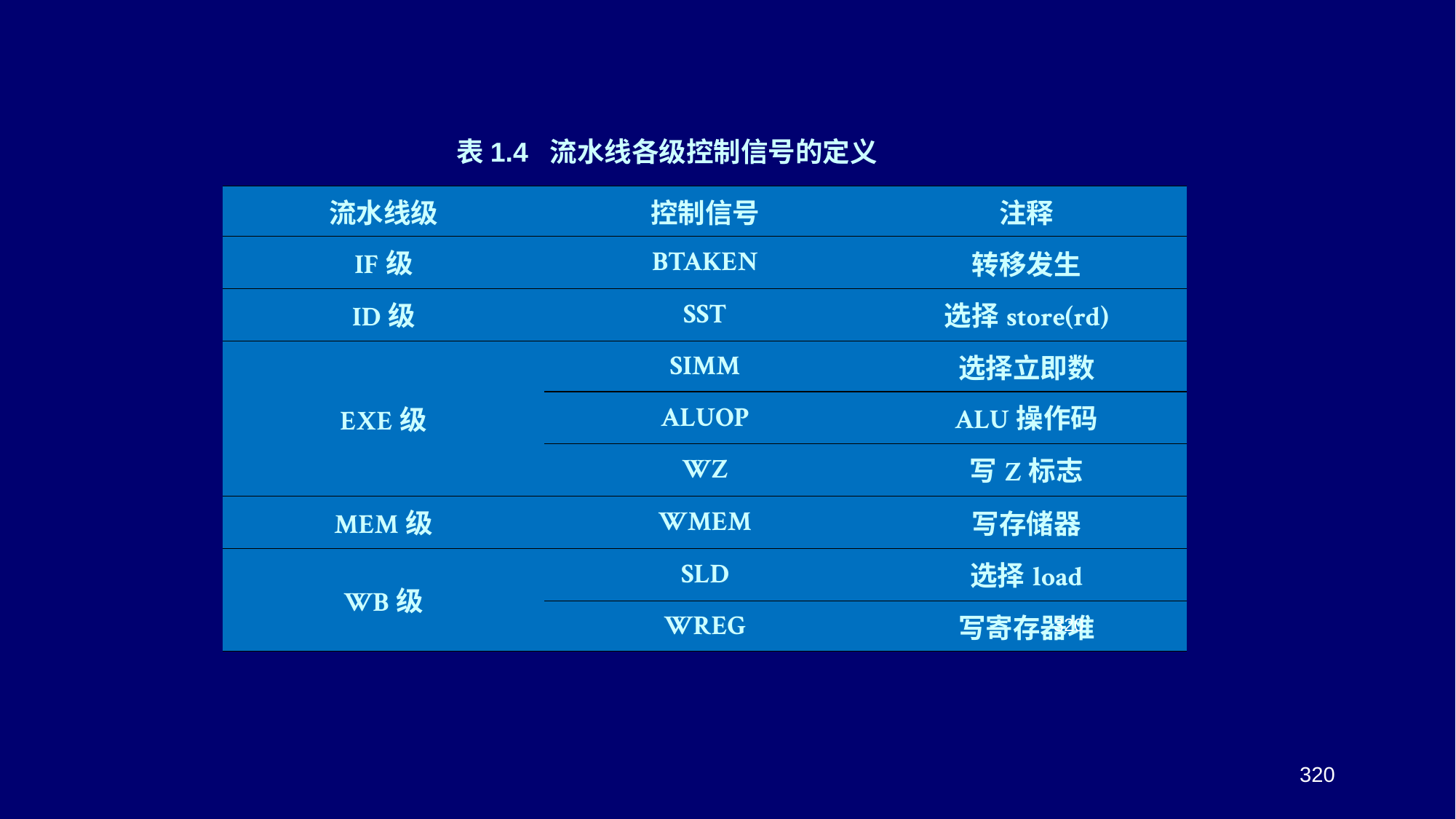

表1.4  流水线各级控制信号的定义
| 流水线级 | 控制信号 | 注释 |
| --- | --- | --- |
| IF级 | BTAKEN | 转移发生 |
| ID级 | SST | 选择store(rd) |
| EXE级 | SIMM | 选择立即数 |
|  | ALUOP | ALU操作码 |
|  | WZ | 写Z标志 |
| MEM级 | WMEM | 写存储器 |
| WB级 | SLD | 选择load |
|  | WREG | 写寄存器堆 |
320
320